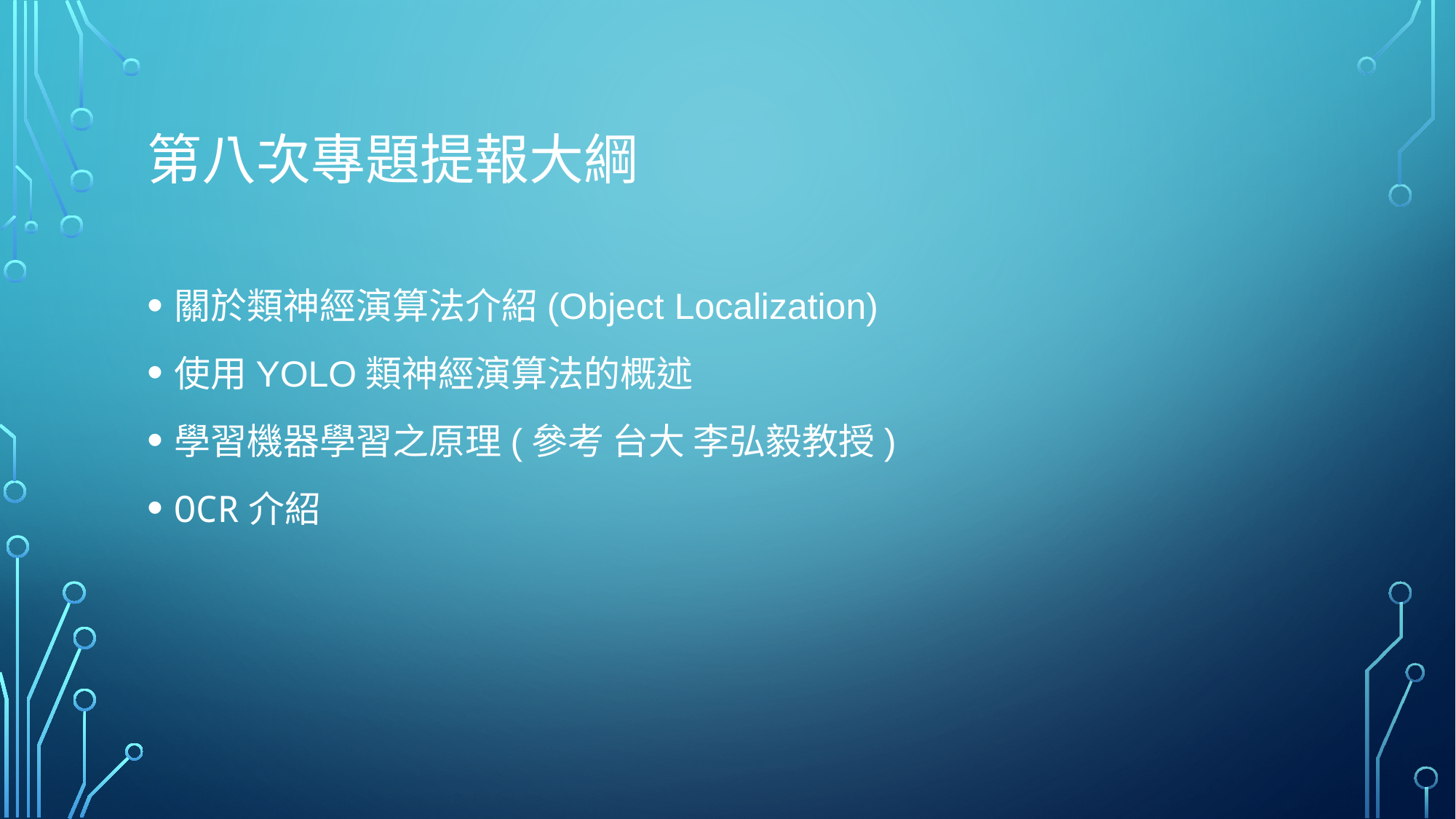

# 第八次專題提報大綱
關於類神經演算法介紹(Object Localization)
使用YOLO類神經演算法的概述
學習機器學習之原理(參考 台大 李弘毅教授)
OCR介紹